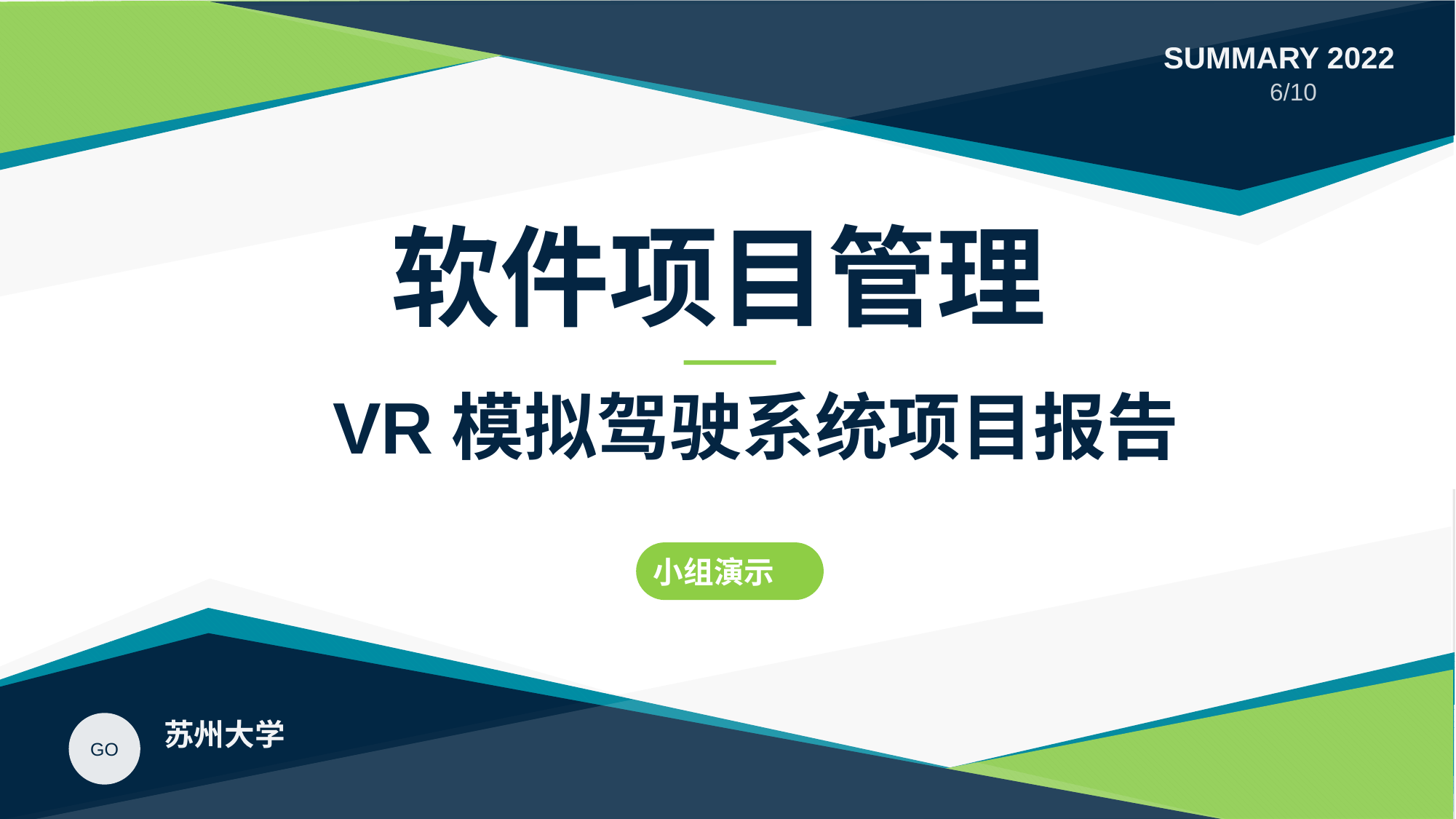

SUMMARY 2022
6/10
软件项目管理

VR模拟驾驶系统项目报告

小组演示
苏州大学
GO